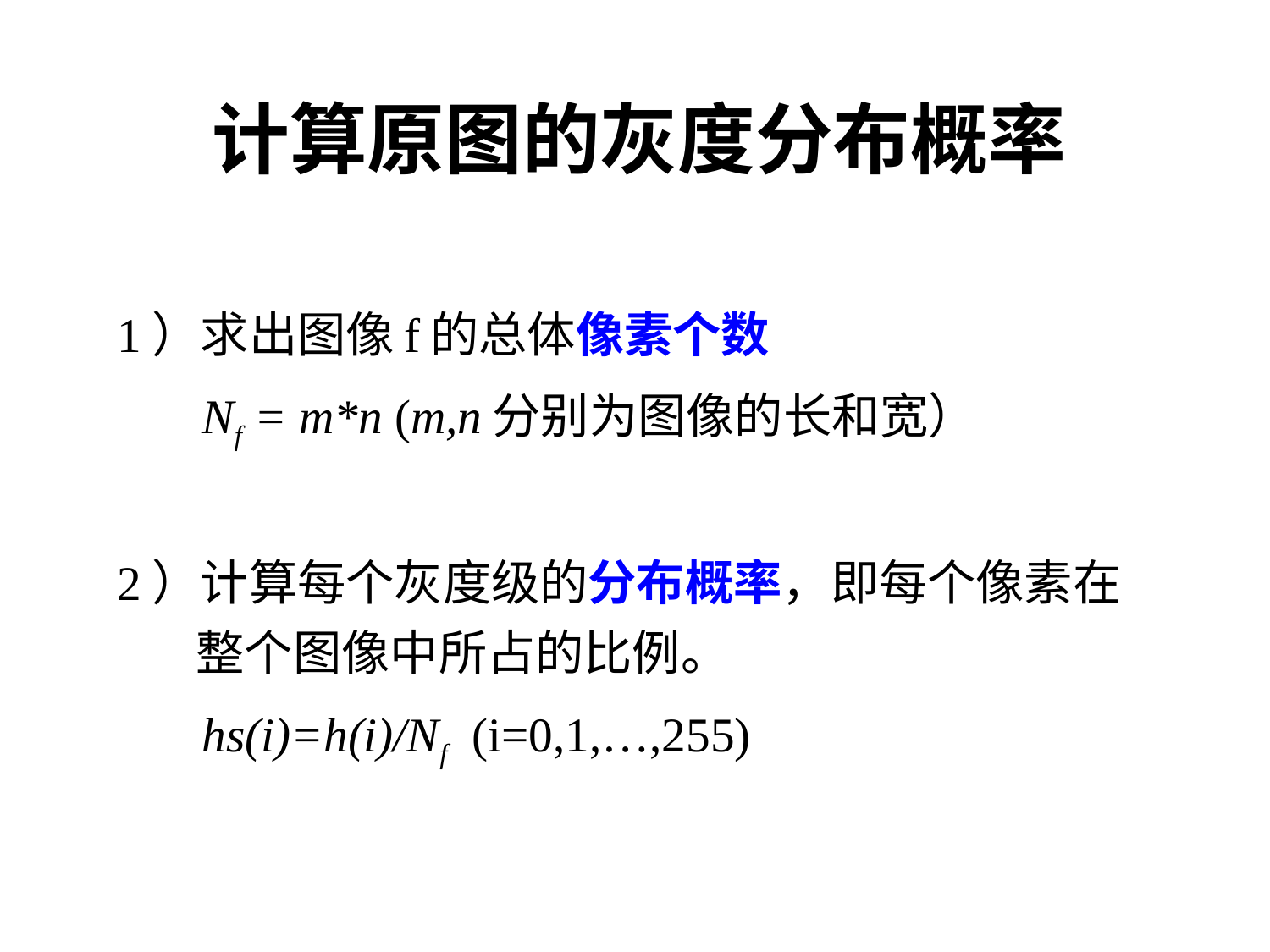

# 计算原图的灰度分布概率

1）求出图像f的总体像素个数
       Nf = m*n (m,n分别为图像的长和宽）

2）计算每个灰度级的分布概率，即每个像素在整个图像中所占的比例。
       hs(i)=h(i)/Nf  (i=0,1,…,255)